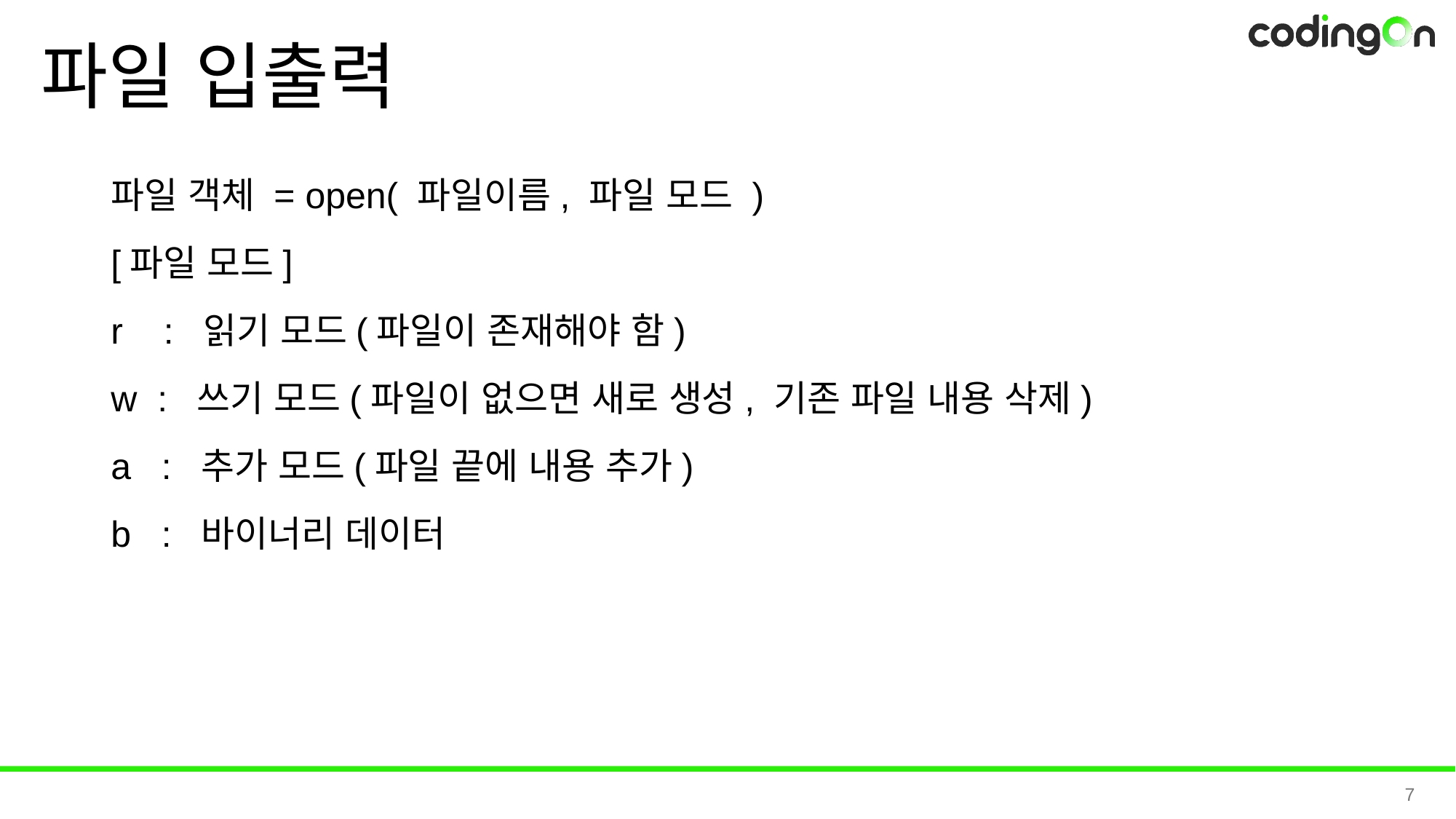

# 파일 입출력
파일 객체 = open( 파일이름, 파일 모드 )
[파일 모드]
r    :  읽기 모드(파일이 존재해야 함)
w  :  쓰기 모드(파일이 없으면 새로 생성, 기존 파일 내용 삭제)
a   :  추가 모드(파일 끝에 내용 추가)
b   :  바이너리 데이터

7